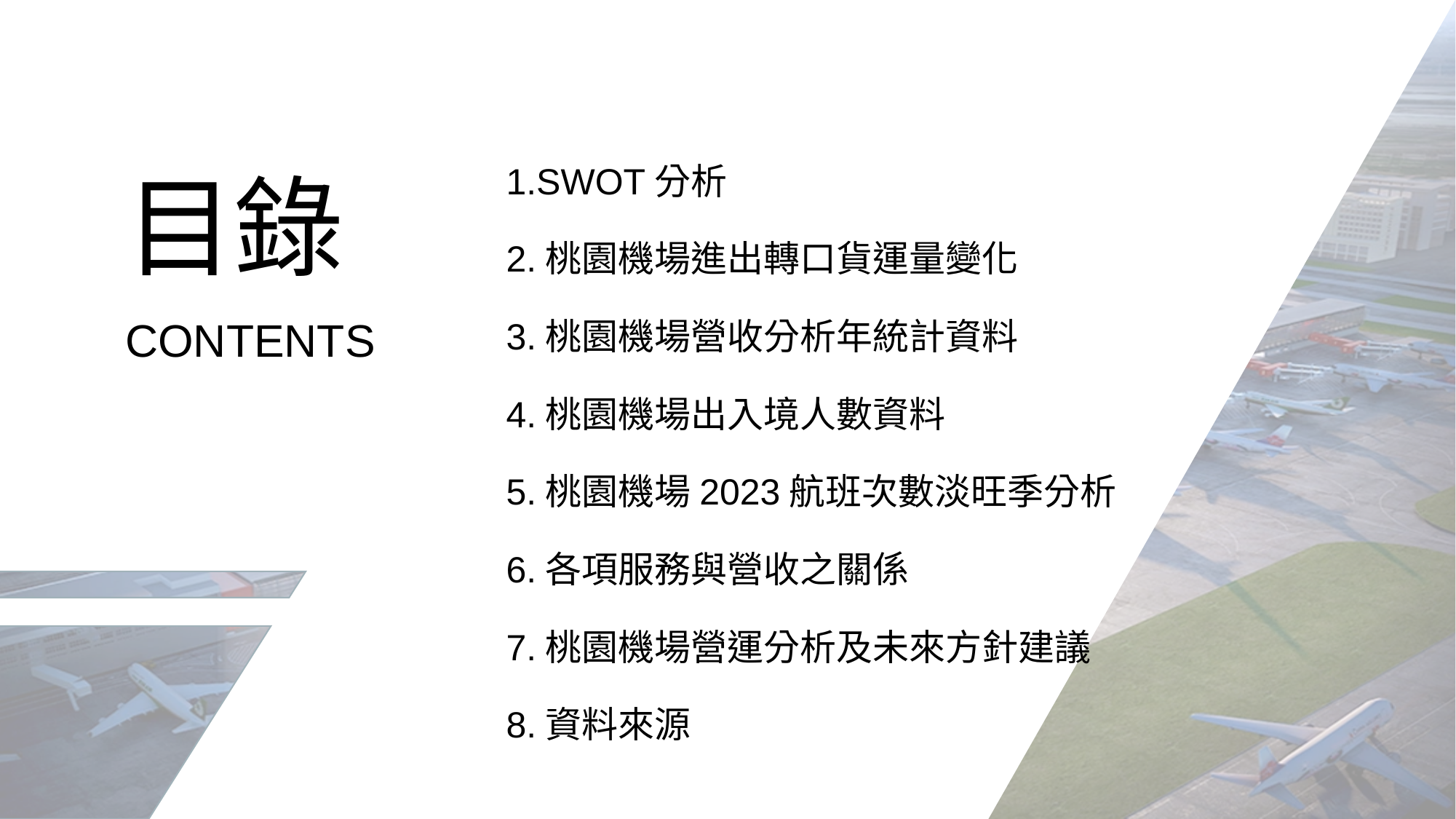

1.SWOT分析
2.桃園機場進出轉口貨運量變化
3.桃園機場營收分析年統計資料
4.桃園機場出入境人數資料
5.桃園機場2023航班次數淡旺季分析
6.各項服務與營收之關係
7.桃園機場營運分析及未來方針建議
8.資料來源

目錄
CONTENTS